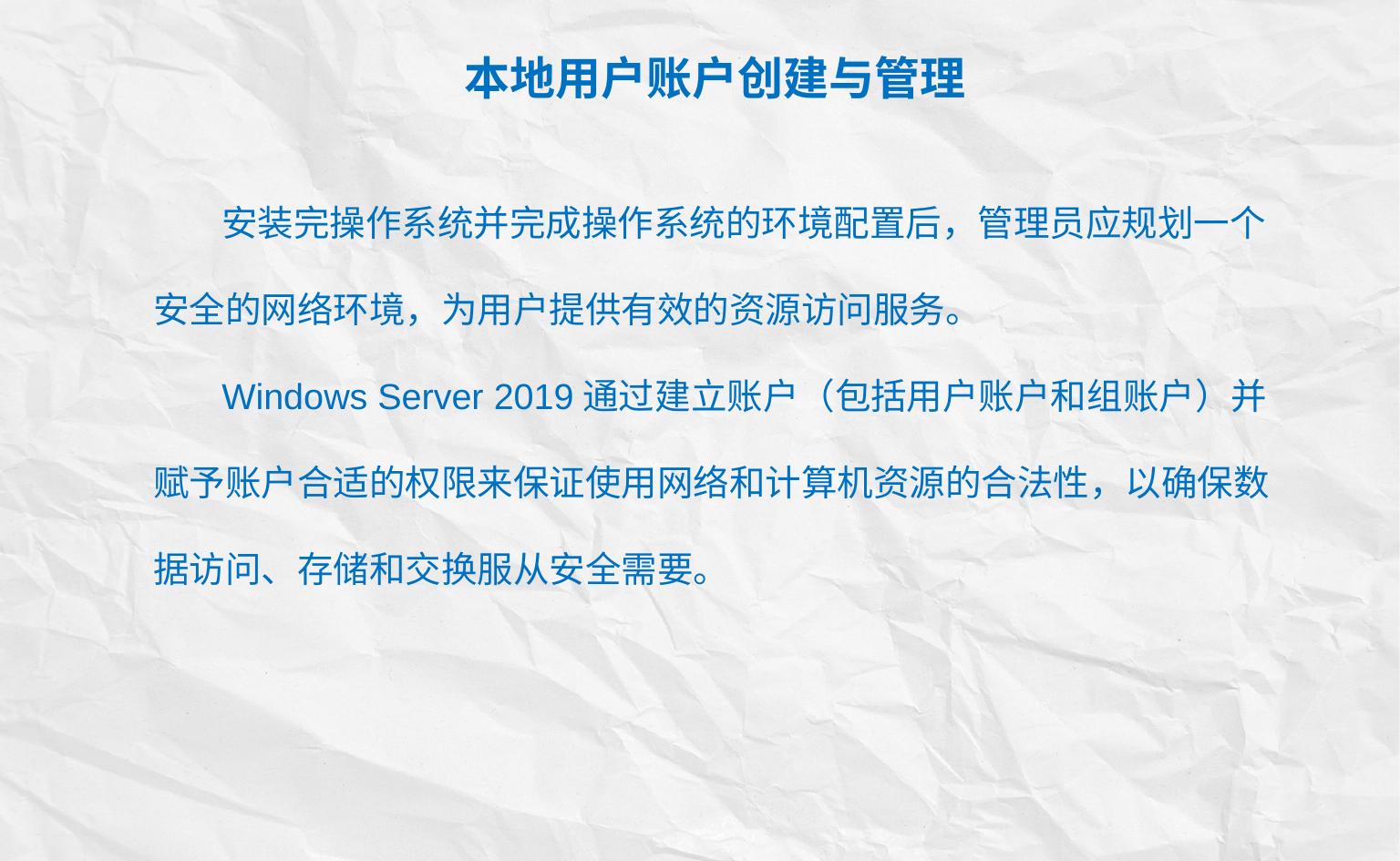

本地用户账户创建与管理
安装完操作系统并完成操作系统的环境配置后，管理员应规划一个安全的网络环境，为用户提供有效的资源访问服务。
Windows Server 2019通过建立账户（包括用户账户和组账户）并赋予账户合适的权限来保证使用网络和计算机资源的合法性，以确保数据访问、存储和交换服从安全需要。

24